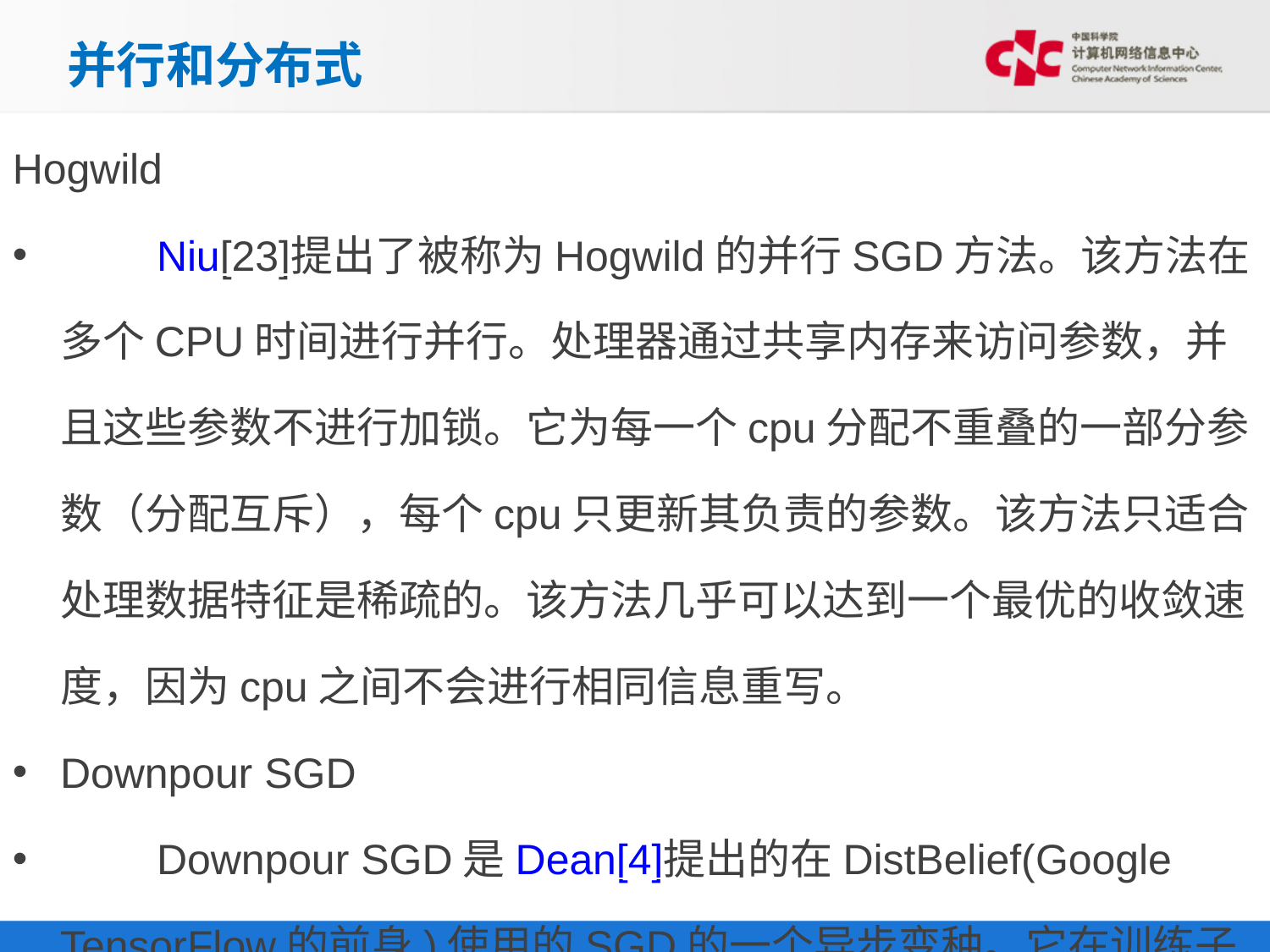

并行和分布式
Hogwild
   Niu[23]提出了被称为Hogwild的并行SGD方法。该方法在多个CPU时间进行并行。处理器通过共享内存来访问参数，并且这些参数不进行加锁。它为每一个cpu分配不重叠的一部分参数（分配互斥），每个cpu只更新其负责的参数。该方法只适合处理数据特征是稀疏的。该方法几乎可以达到一个最优的收敛速度，因为cpu之间不会进行相同信息重写。
Downpour SGD
   Downpour SGD是Dean[4]提出的在DistBelief(Google TensorFlow的前身)使用的SGD的一个异步变种。它在训练子集上训练同时多个模型副本。这些副本将各自的更新发送到参数服务器(PS,parameter server)，每个参数服务器只更新互斥的一部分参数，副本之间不会进行通信。因此可能会导致参数发散而不利于收敛。
Delay-tolerant Algorithms for SGD
   McMahan与Streeter[12]扩展AdaGrad，通过开发延迟容忍算法(delay-tolerant algorithms)，该算法不仅自适应过去梯度，并且会更新延迟。该方法已经在实践中表明是有效的。
TensorFlow
   TensorFlow[13]是Google开源的一个大规模机器学习库，它的前身是DistBelief。它已经在大量移动设备上或者大规模分布式集群中使用了，已经经过了实践检验。其分布式实现是基于图计算，它将图分割成多个子图，每个计算实体作为图中的一个计算节点，他们通过Rend/Receive来进行通信。具体参见这里。
Elastic Averaging SGD
   Zhang等[14]提出Elastic Averaging SGD(EASGD)，它通过一个elastic force(存储参数的参数服务器中心）来连接每个work来进行参数异步更新。